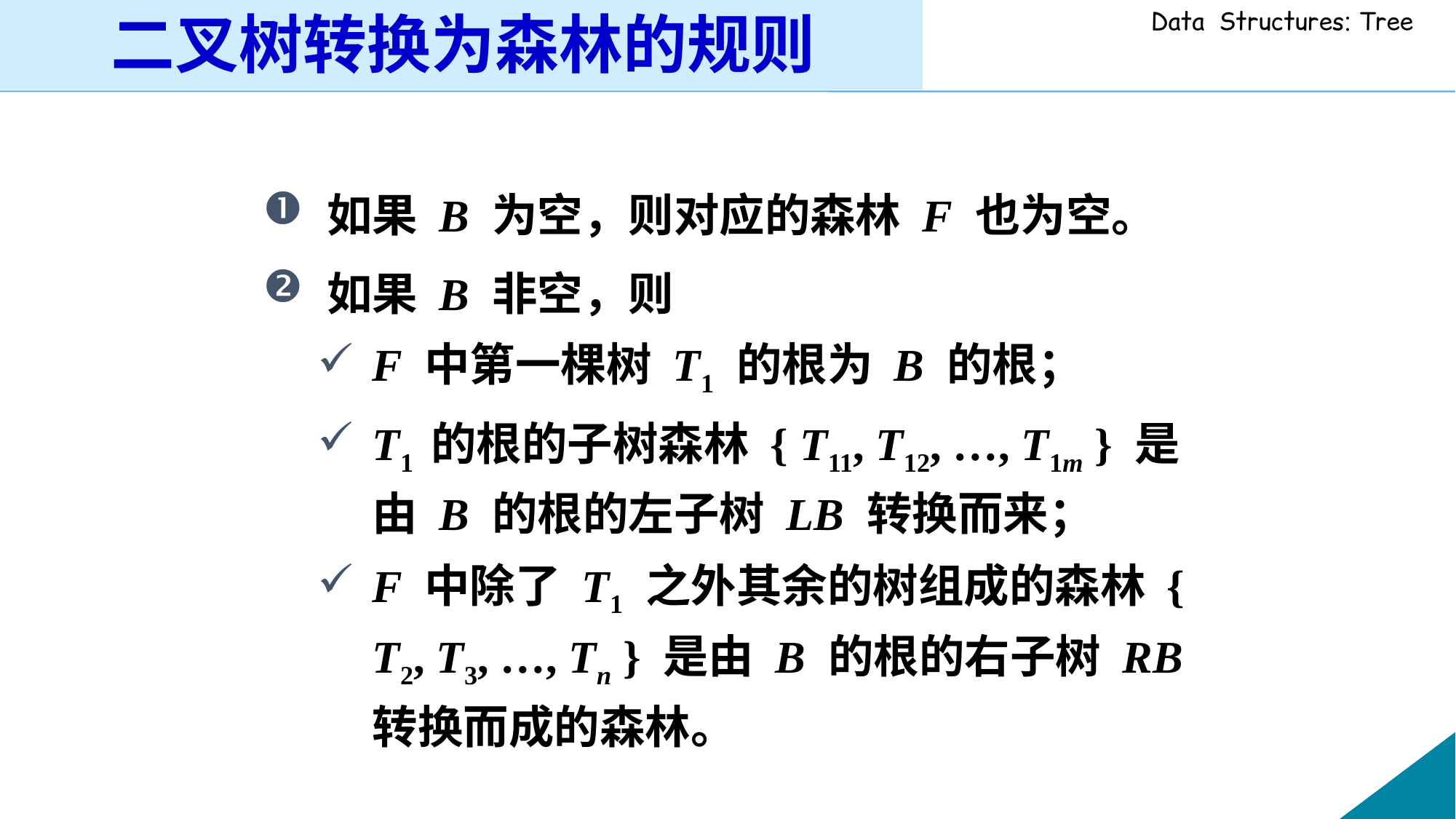

# 二叉树转换为森林的规则
如果 B 为空，则对应的森林 F 也为空。
如果 B 非空，则
F 中第一棵树 T1 的根为 B 的根；
T1 的根的子树森林 { T11, T12, …, T1m } 是由 B 的根的左子树 LB 转换而来；
F 中除了 T1 之外其余的树组成的森林 { T2, T3, …, Tn } 是由 B 的根的右子树 RB 转换而成的森林。